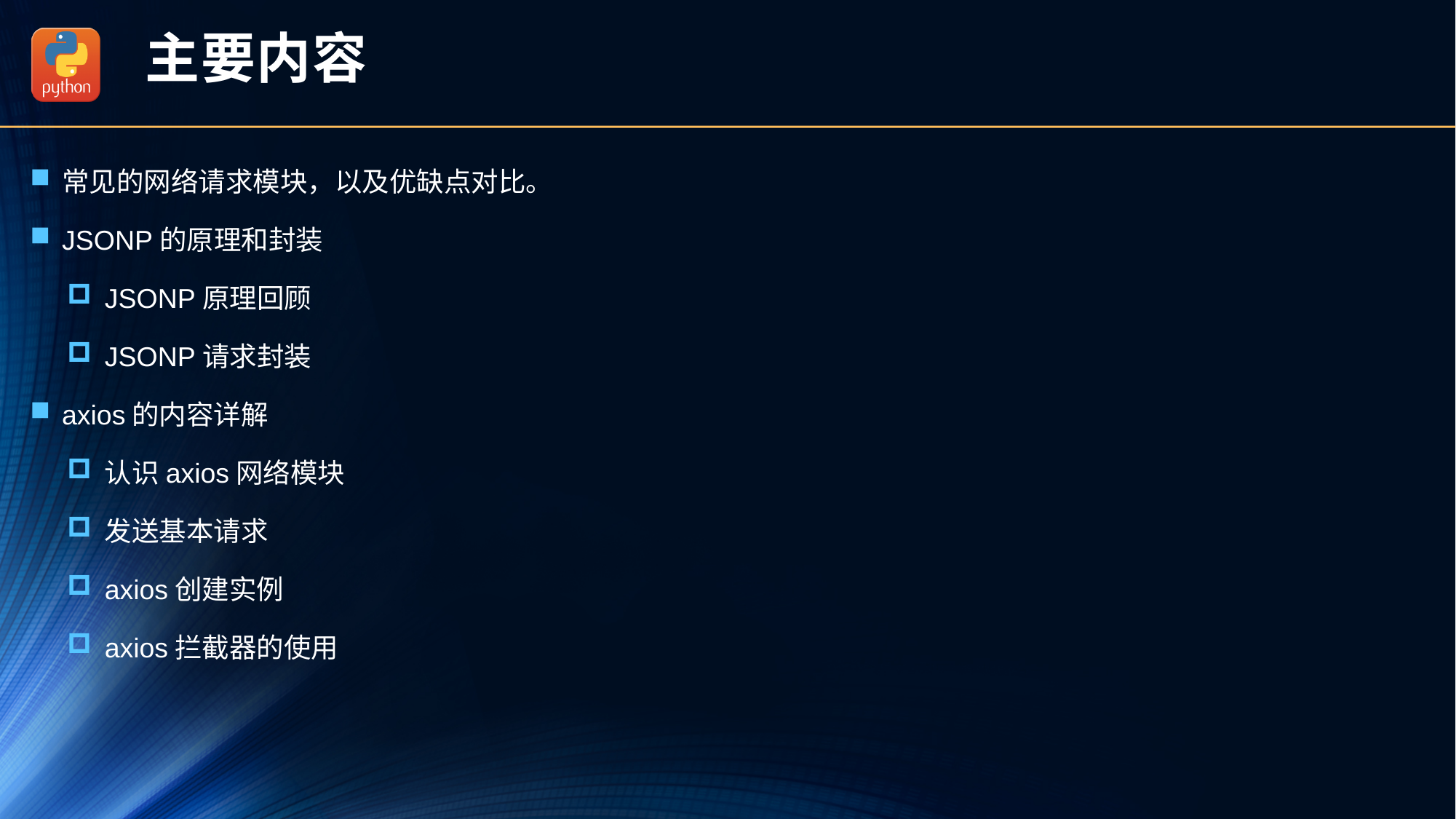

# 主要内容
常见的网络请求模块，以及优缺点对比。
JSONP的原理和封装
JSONP原理回顾
JSONP请求封装
axios的内容详解
认识axios网络模块
发送基本请求
axios创建实例
axios拦截器的使用